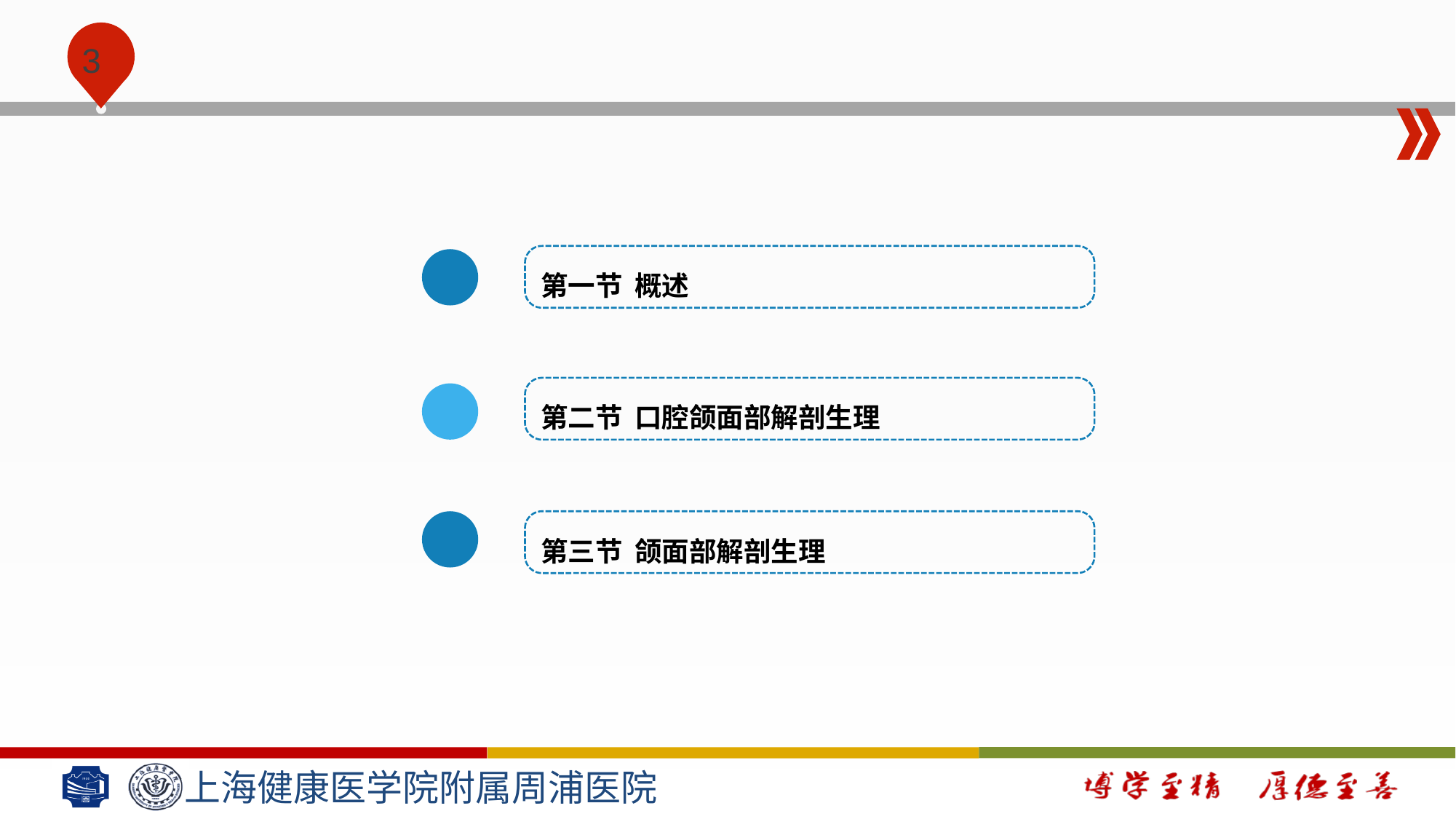

#
第一节  概述

第二节  口腔颌面部解剖生理

第三节  颌面部解剖生理